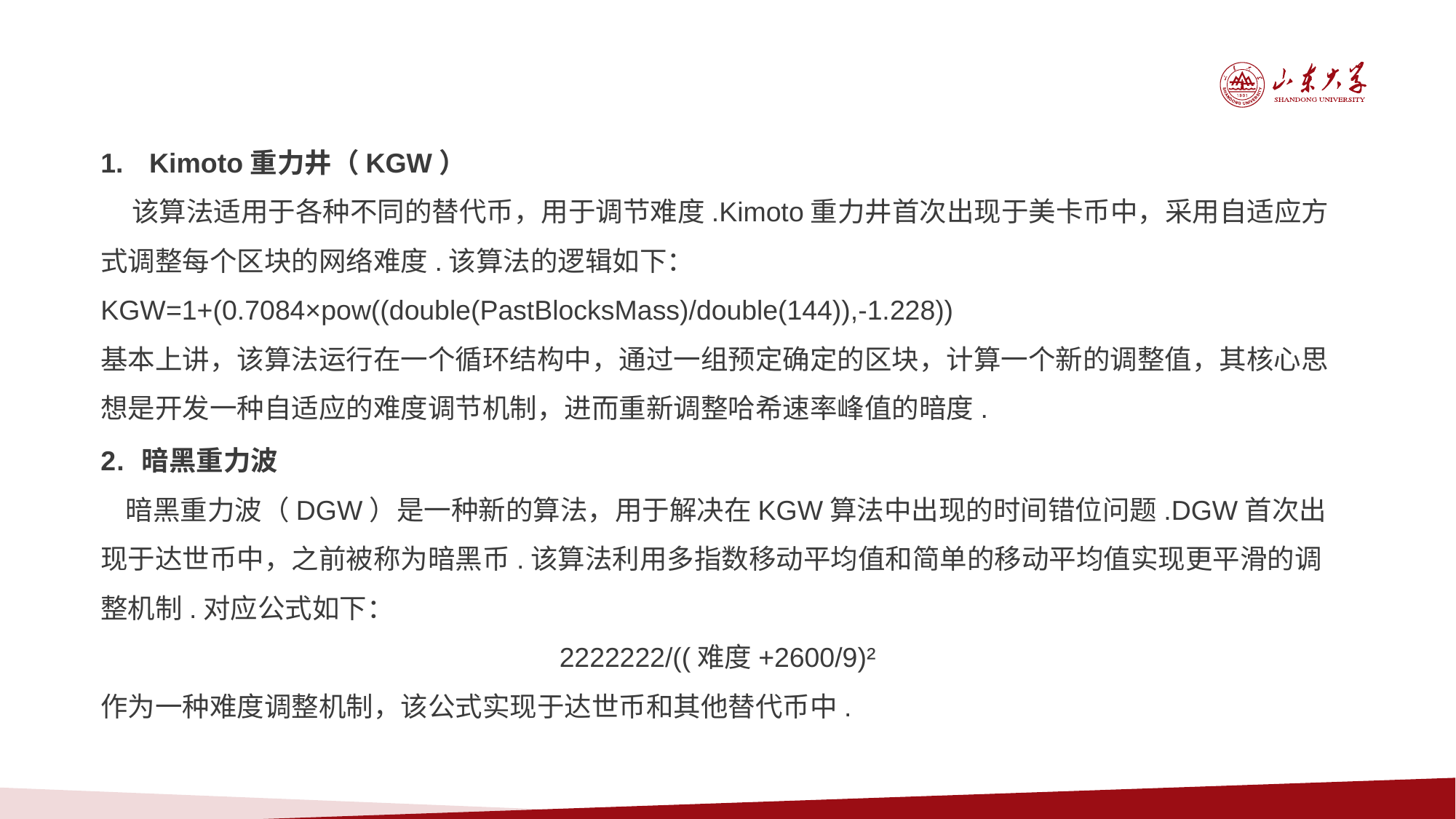

Kimoto重力井（KGW）
    该算法适用于各种不同的替代币，用于调节难度.Kimoto重力井首次出现于美卡币中，采用自适应方式调整每个区块的网络难度.该算法的逻辑如下：
KGW=1+(0.7084×pow((double(PastBlocksMass)/double(144)),-1.228))
基本上讲，该算法运行在一个循环结构中，通过一组预定确定的区块，计算一个新的调整值，其核心思想是开发一种自适应的难度调节机制，进而重新调整哈希速率峰值的暗度.
暗黑重力波
   暗黑重力波（DGW）是一种新的算法，用于解决在KGW算法中出现的时间错位问题.DGW首次出现于达世币中，之前被称为暗黑币.该算法利用多指数移动平均值和简单的移动平均值实现更平滑的调整机制.对应公式如下：
2222222/((难度+2600/9)²
作为一种难度调整机制，该公式实现于达世币和其他替代币中.